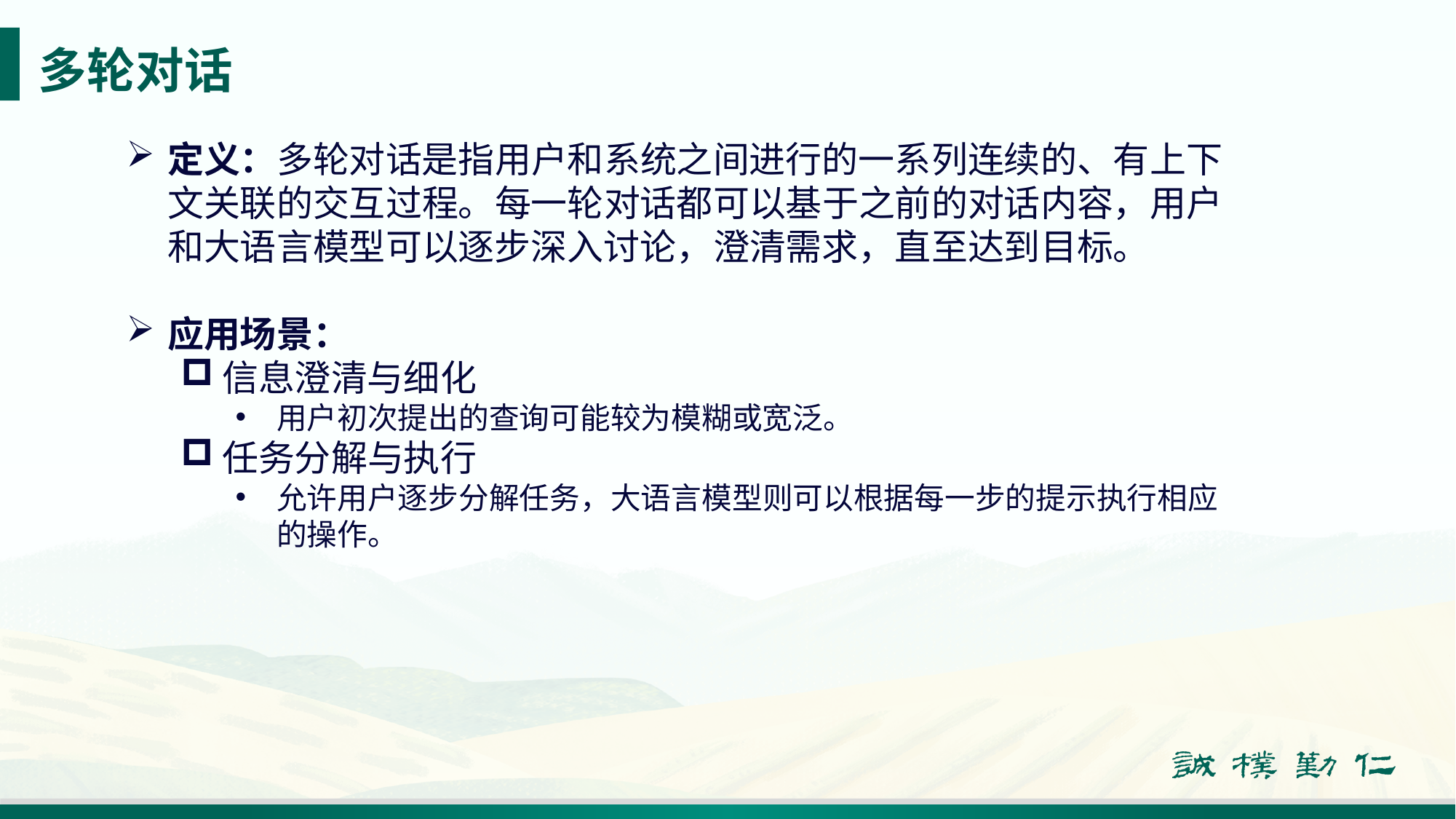

多轮对话
定义：多轮对话是指用户和系统之间进行的一系列连续的、有上下文关联的交互过程。每一轮对话都可以基于之前的对话内容，用户和大语言模型可以逐步深入讨论，澄清需求，直至达到目标。

应用场景：
信息澄清与细化
用户初次提出的查询可能较为模糊或宽泛。
任务分解与执行
允许用户逐步分解任务，大语言模型则可以根据每一步的提示执行相应的操作。